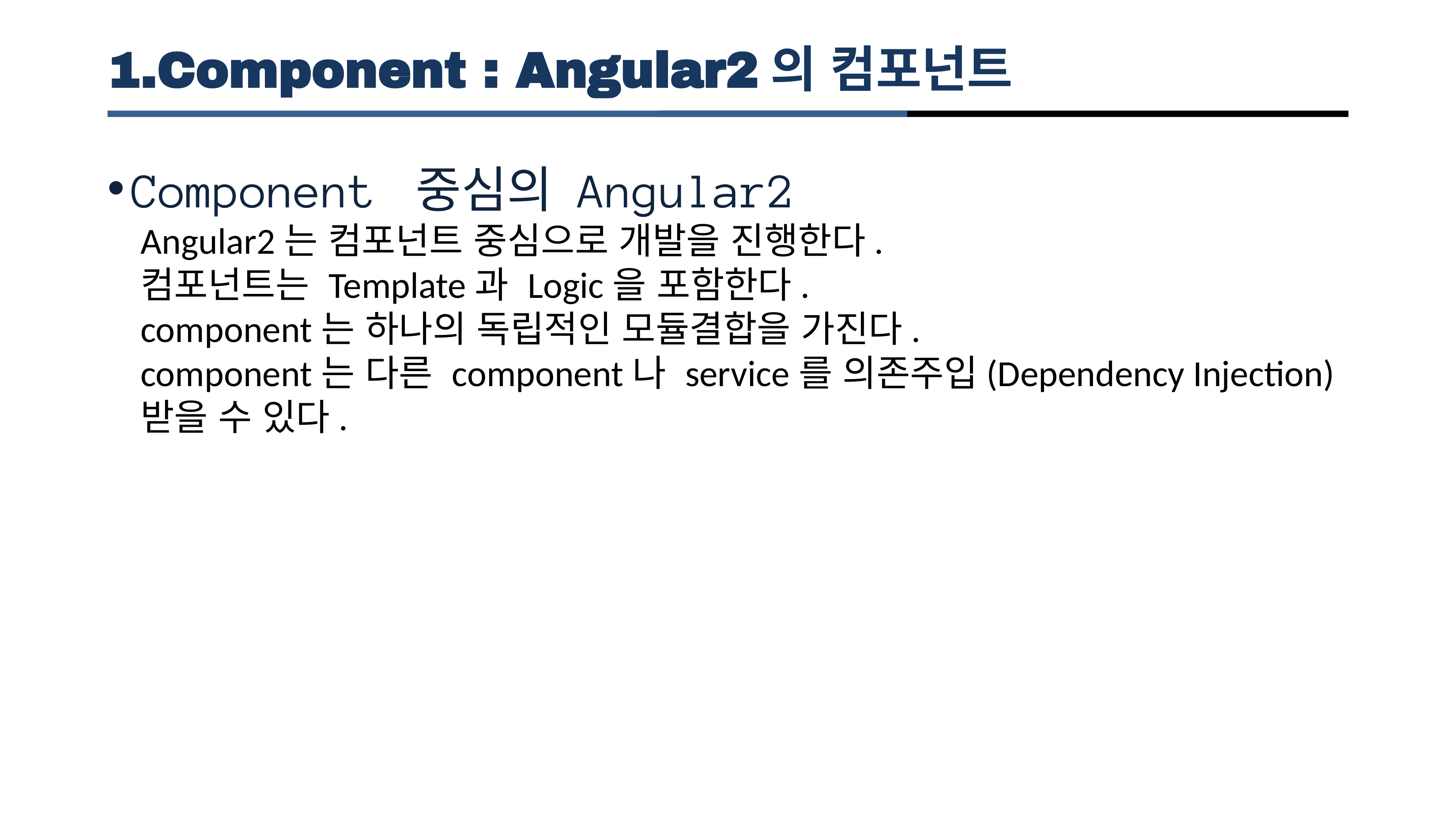

# 1.Component : Angular2의 컴포넌트
Component 중심의 Angular2
Angular2는 컴포넌트 중심으로 개발을 진행한다.
컴포넌트는 Template과 Logic을 포함한다.
component는 하나의 독립적인 모듈결합을 가진다.
component는 다른 component나 service를 의존주입(Dependency Injection) 받을 수 있다.